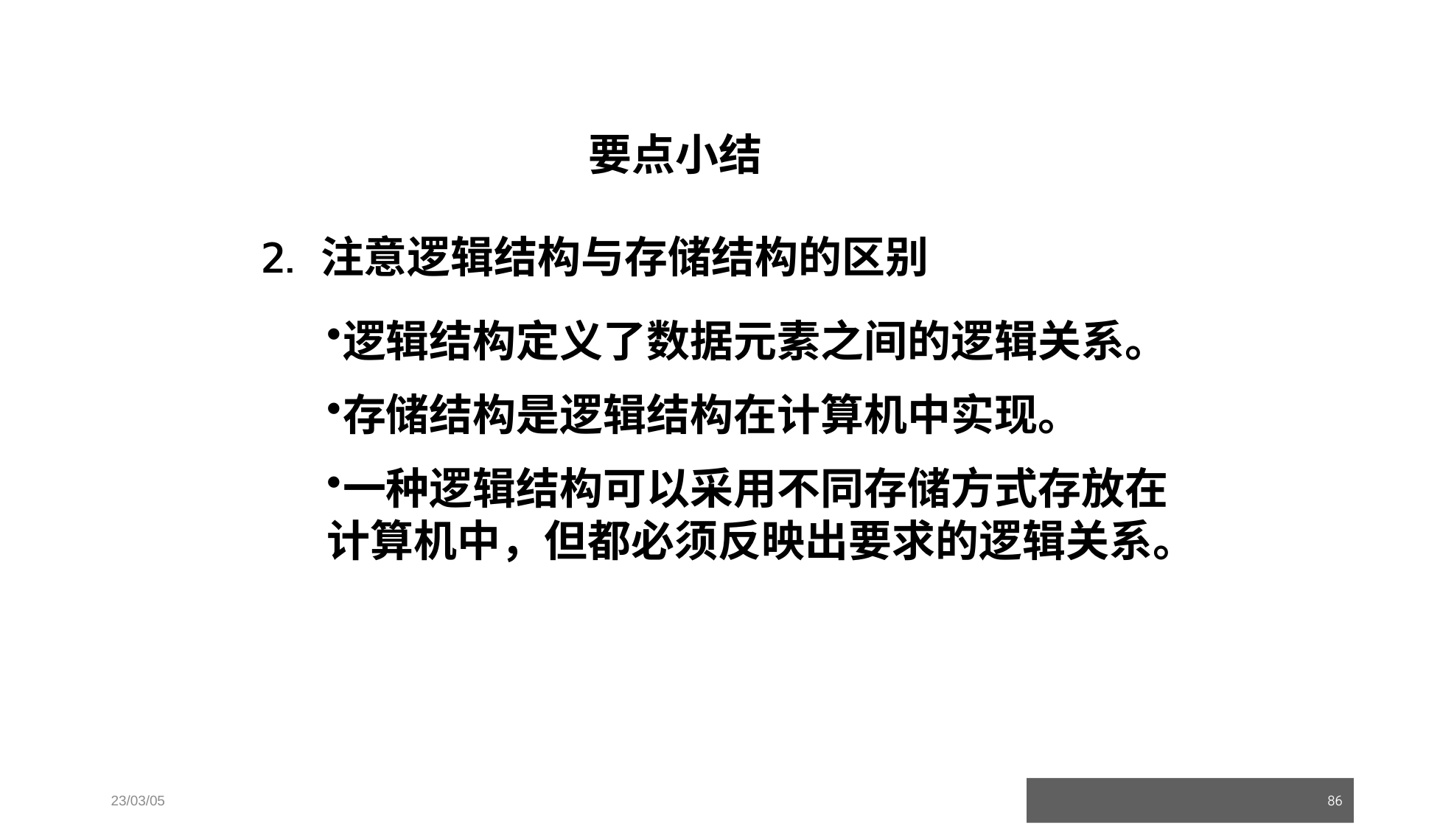

要点小结
2. 注意逻辑结构与存储结构的区别
逻辑结构定义了数据元素之间的逻辑关系。
存储结构是逻辑结构在计算机中实现。
一种逻辑结构可以采用不同存储方式存放在计算机中，但都必须反映出要求的逻辑关系。
23/03/05
86